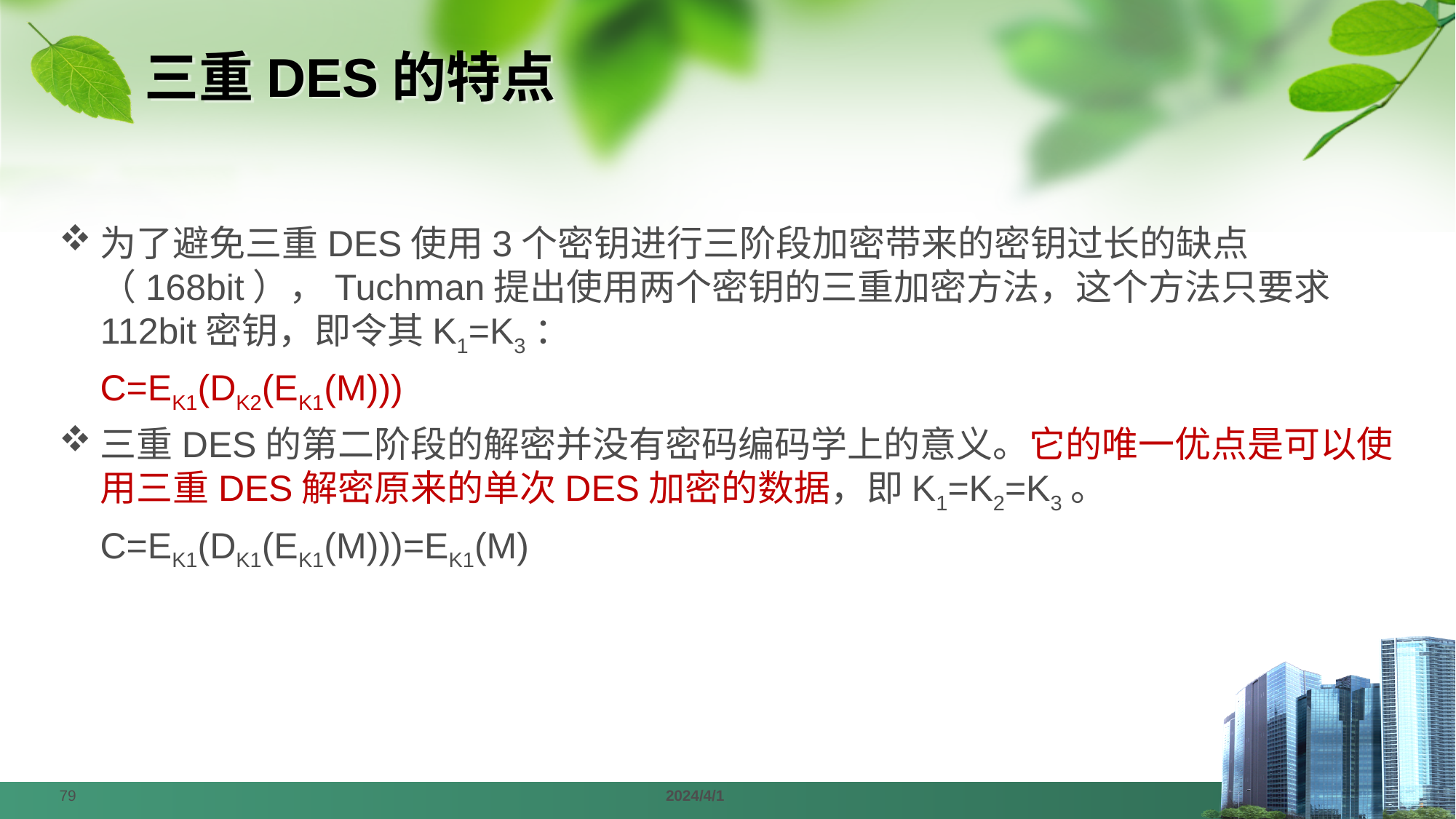

# 三重DES的特点

为了避免三重DES使用3个密钥进行三阶段加密带来的密钥过长的缺点（168bit），Tuchman提出使用两个密钥的三重加密方法，这个方法只要求112bit密钥，即令其K1=K3：
    C=EK1(DK2(EK1(M)))
三重DES的第二阶段的解密并没有密码编码学上的意义。它的唯一优点是可以使用三重DES解密原来的单次DES加密的数据，即K1=K2=K3。
    C=EK1(DK1(EK1(M)))=EK1(M)
79
2024/4/1